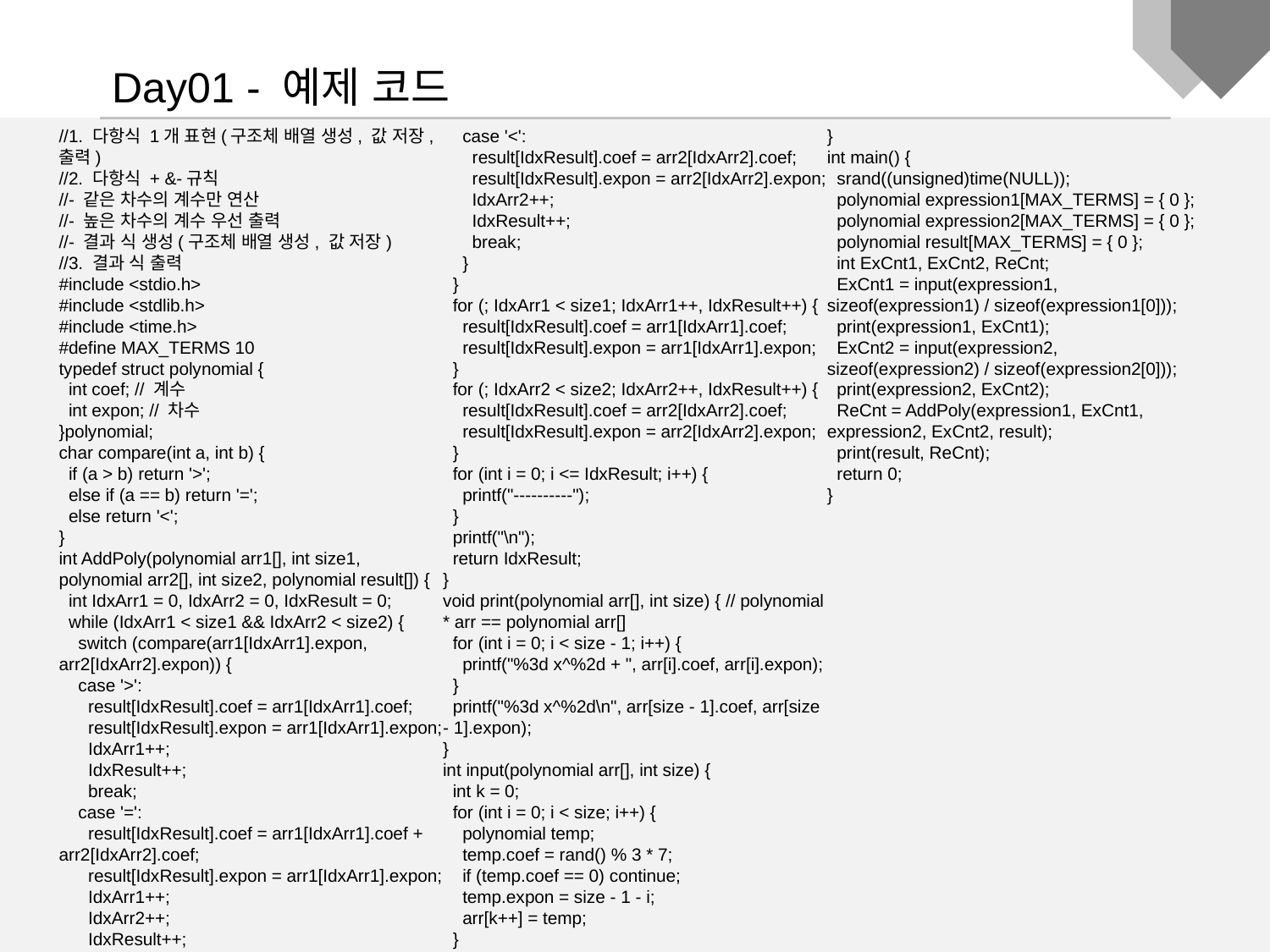

Day01 - 예제 코드
//1. 다항식 1개 표현(구조체 배열 생성, 값 저장, 출력)
//2. 다항식 + &-규칙
//- 같은 차수의 계수만 연산
//- 높은 차수의 계수 우선 출력
//- 결과 식 생성(구조체 배열 생성, 값 저장)
//3. 결과 식 출력
#include <stdio.h>
#include <stdlib.h>
#include <time.h>
#define MAX_TERMS 10
typedef struct polynomial {
  int coef; // 계수
  int expon; // 차수
}polynomial;
char compare(int a, int b) {
  if (a > b) return '>';
  else if (a == b) return '=';
  else return '<';
}
int AddPoly(polynomial arr1[], int size1, polynomial arr2[], int size2, polynomial result[]) {
  int IdxArr1 = 0, IdxArr2 = 0, IdxResult = 0;
  while (IdxArr1 < size1 && IdxArr2 < size2) {
    switch (compare(arr1[IdxArr1].expon, arr2[IdxArr2].expon)) {
    case '>':
      result[IdxResult].coef = arr1[IdxArr1].coef;
      result[IdxResult].expon = arr1[IdxArr1].expon;
      IdxArr1++;
      IdxResult++;
      break;
    case '=':
      result[IdxResult].coef = arr1[IdxArr1].coef + arr2[IdxArr2].coef;
      result[IdxResult].expon = arr1[IdxArr1].expon;
      IdxArr1++;
      IdxArr2++;
      IdxResult++;
      break;
    case '<':
      result[IdxResult].coef = arr2[IdxArr2].coef;
      result[IdxResult].expon = arr2[IdxArr2].expon;
      IdxArr2++;
      IdxResult++;
      break;
    }
  }
  for (; IdxArr1 < size1; IdxArr1++, IdxResult++) {
    result[IdxResult].coef = arr1[IdxArr1].coef;
    result[IdxResult].expon = arr1[IdxArr1].expon;
  }
  for (; IdxArr2 < size2; IdxArr2++, IdxResult++) {
    result[IdxResult].coef = arr2[IdxArr2].coef;
    result[IdxResult].expon = arr2[IdxArr2].expon;
  }
  for (int i = 0; i <= IdxResult; i++) {
    printf("----------");
  }
  printf("\n");
  return IdxResult;
}
void print(polynomial arr[], int size) { // polynomial * arr == polynomial arr[]
  for (int i = 0; i < size - 1; i++) {
    printf("%3d x^%2d + ", arr[i].coef, arr[i].expon);
  }
  printf("%3d x^%2d\n", arr[size - 1].coef, arr[size - 1].expon);
}
int input(polynomial arr[], int size) {
  int k = 0;
  for (int i = 0; i < size; i++) {
    polynomial temp;
    temp.coef = rand() % 3 * 7;
    if (temp.coef == 0) continue;
    temp.expon = size - 1 - i;
    arr[k++] = temp;
  }
  return k;
}
int main() {
  srand((unsigned)time(NULL));
  polynomial expression1[MAX_TERMS] = { 0 };
  polynomial expression2[MAX_TERMS] = { 0 };
  polynomial result[MAX_TERMS] = { 0 };
  int ExCnt1, ExCnt2, ReCnt;
  ExCnt1 = input(expression1, sizeof(expression1) / sizeof(expression1[0]));
  print(expression1, ExCnt1);
  ExCnt2 = input(expression2, sizeof(expression2) / sizeof(expression2[0]));
  print(expression2, ExCnt2);
  ReCnt = AddPoly(expression1, ExCnt1, expression2, ExCnt2, result);
  print(result, ReCnt);
  return 0;
}